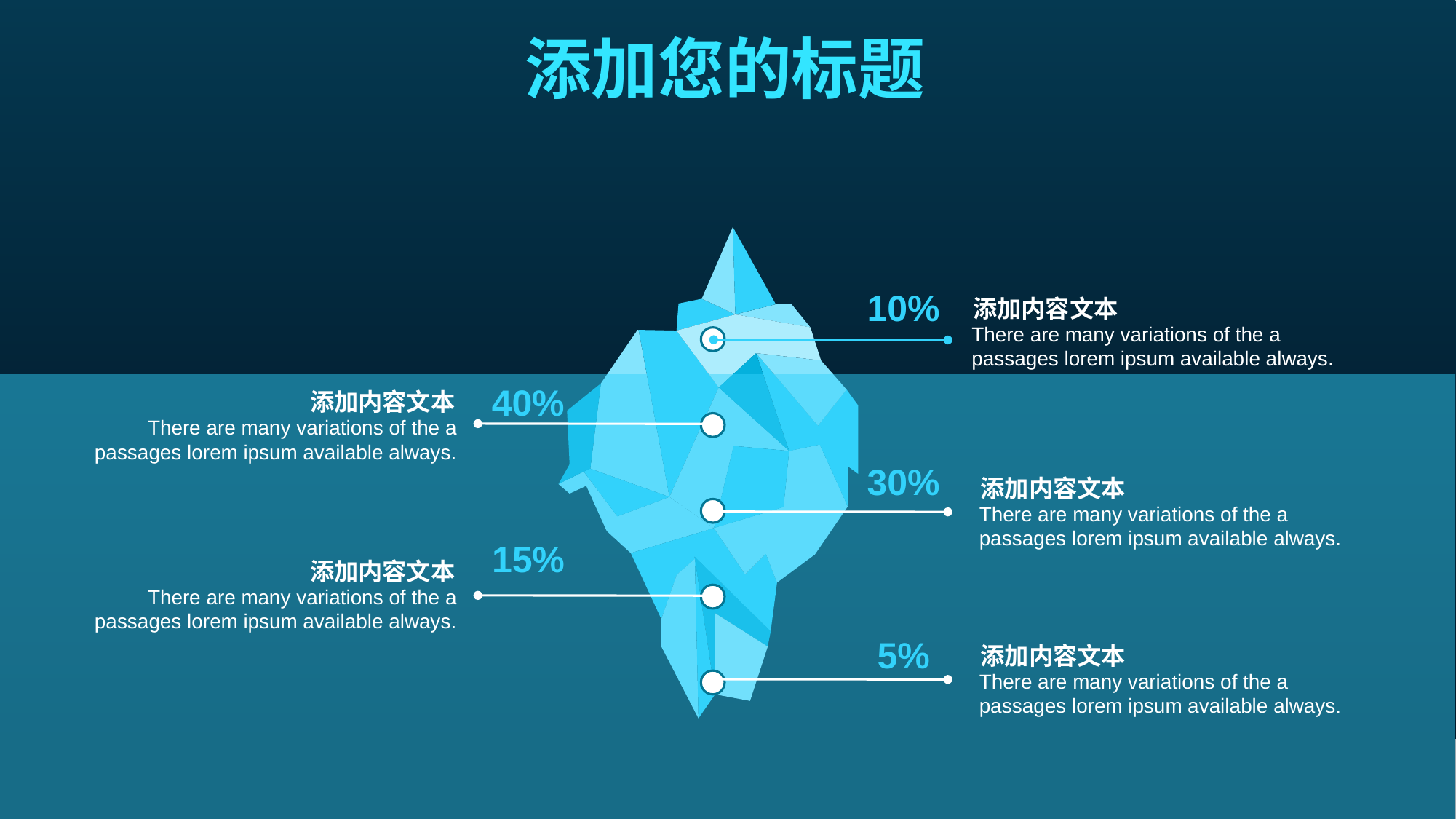

添加您的标题

10%
添加内容文本
There are many variations of the a passages lorem ipsum available always.

40%
添加内容文本
There are many variations of the a passages lorem ipsum available always.

30%
添加内容文本
There are many variations of the a passages lorem ipsum available always.

15%
添加内容文本
There are many variations of the a passages lorem ipsum available always.

5%
添加内容文本
There are many variations of the a passages lorem ipsum available always.